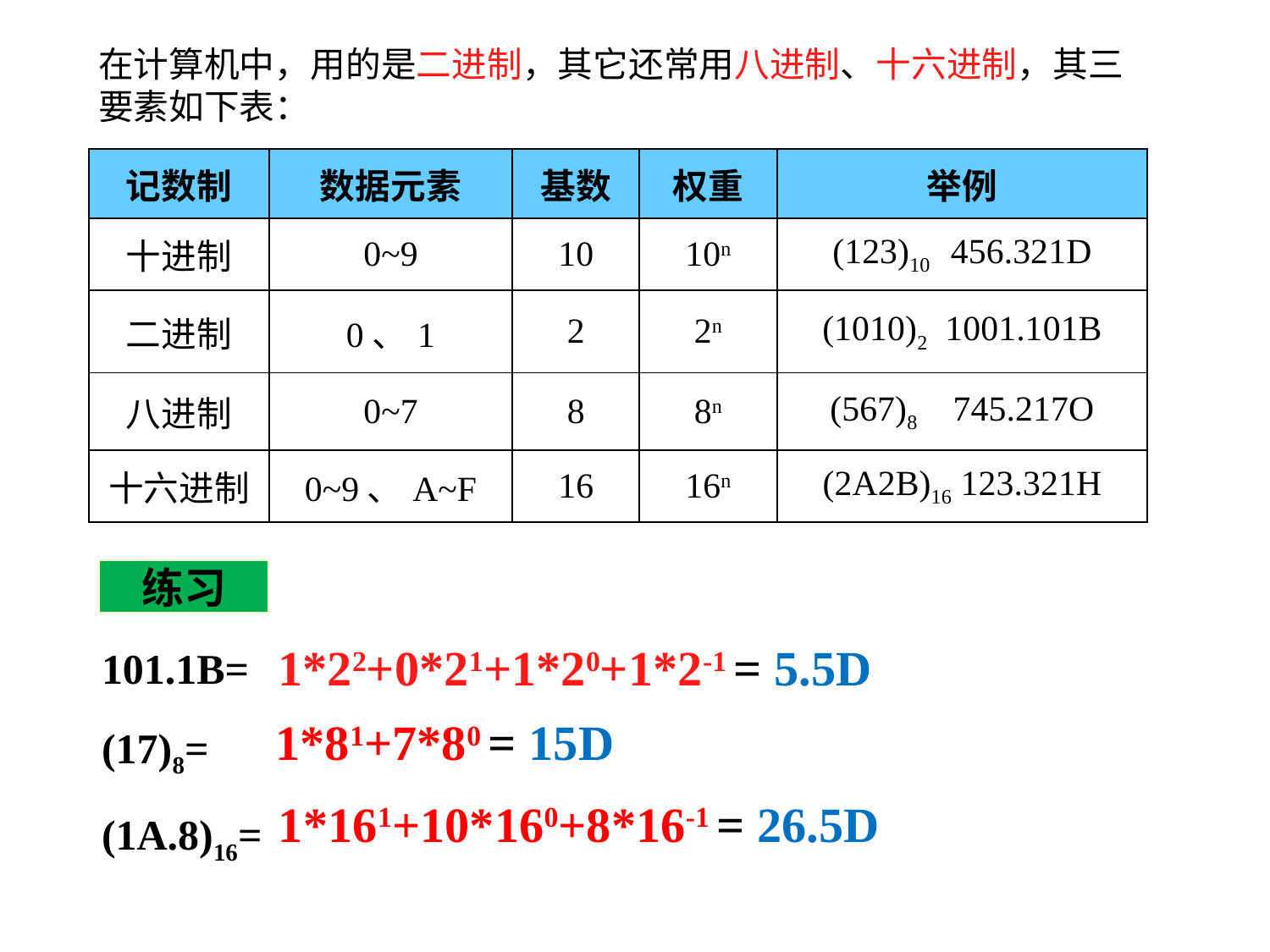

在计算机中，用的是二进制，其它还常用八进制、十六进制，其三要素如下表：
| 记数制 | 数据元素 | 基数 | 权重 | 举例 |
| --- | --- | --- | --- | --- |
| 十进制 | 0~9 | 10 | 10n | (123)10 456.321D |
| 二进制 | 0、1 | 2 | 2n | (1010)2 1001.101B |
| 八进制 | 0~7 | 8 | 8n | (567)8 745.217O |
| 十六进制 | 0~9、A~F | 16 | 16n | (2A2B)16 123.321H |
练习
101.1B=
(17)8=
(1A.8)16=
1*22+0*21+1*20+1*2-1 = 5.5D
1*81+7*80 = 15D
1*161+10*160+8*16-1 = 26.5D